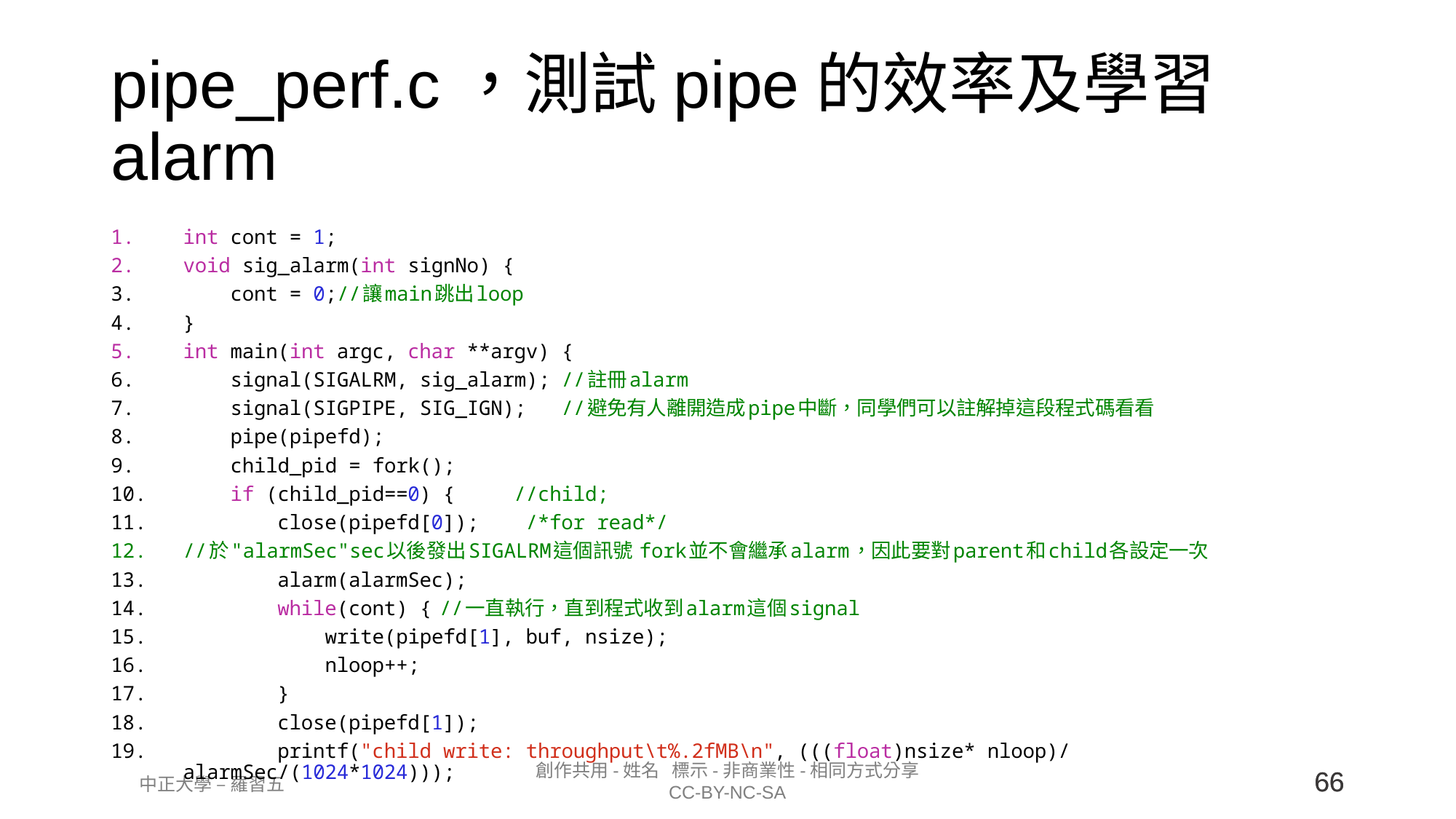

# pipe_perf.c，測試pipe的效率及學習alarm
int cont = 1;
void sig_alarm(int signNo) {
    cont = 0;	//讓main跳出loop
}
int main(int argc, char **argv) {
    signal(SIGALRM, sig_alarm); //註冊alarm
    signal(SIGPIPE, SIG_IGN);   //避免有人離開造成pipe中斷，同學們可以註解掉這段程式碼看看
    pipe(pipefd);
    child_pid = fork();
    if (child_pid==0) {     //child;
        close(pipefd[0]);    /*for read*/
//於"alarmSec"sec以後發出SIGALRM這個訊號 fork並不會繼承alarm，因此要對parent和child各設定一次
        alarm(alarmSec);
        while(cont) {	//一直執行，直到程式收到alarm這個signal
            write(pipefd[1], buf, nsize);
            nloop++;
        }
        close(pipefd[1]);
        printf("child write: throughput\t%.2fMB\n", (((float)nsize* nloop)/ alarmSec/(1024*1024)));